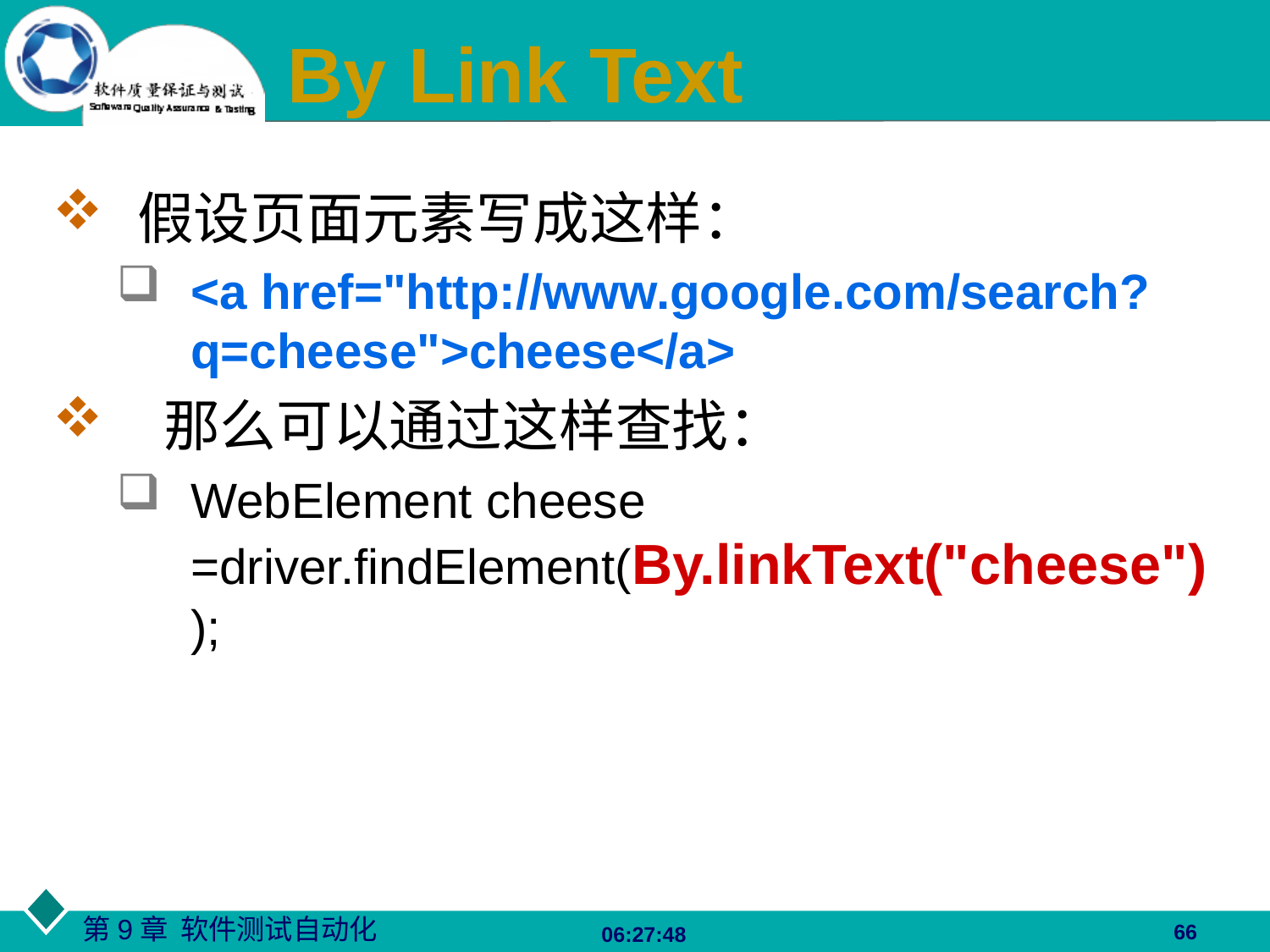

# By Link Text
假设页面元素写成这样：
<a href="http://www.google.com/search?q=cheese">cheese</a>
 那么可以通过这样查找：
WebElement cheese =driver.findElement(By.linkText("cheese"));
66
06:27:48